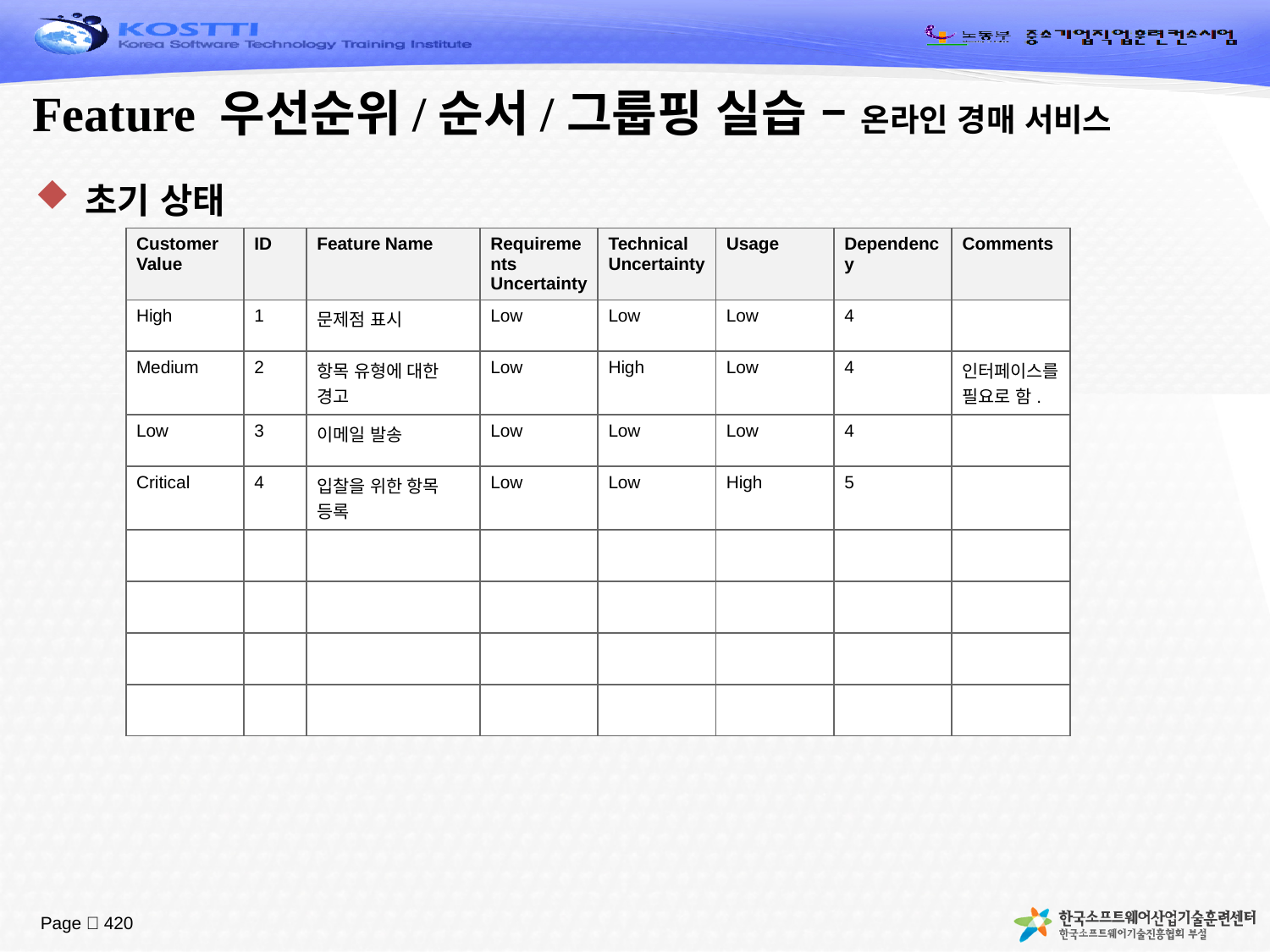

# Feature 우선순위/순서/그룹핑 실습 – 온라인 경매 서비스
초기 상태
| Customer Value | ID | Feature Name | Requirements Uncertainty | Technical Uncertainty | Usage | Dependency | Comments |
| --- | --- | --- | --- | --- | --- | --- | --- |
| High | 1 | 문제점 표시 | Low | Low | Low | 4 |  |
| Medium | 2 | 항목 유형에 대한 경고 | Low | High | Low | 4 | 인터페이스를 필요로 함. |
| Low | 3 | 이메일 발송 | Low | Low | Low | 4 |  |
| Critical | 4 | 입찰을 위한 항목 등록 | Low | Low | High | 5 |  |
|  |  |  |  |  |  |  |  |
|  |  |  |  |  |  |  |  |
|  |  |  |  |  |  |  |  |
|  |  |  |  |  |  |  |  |